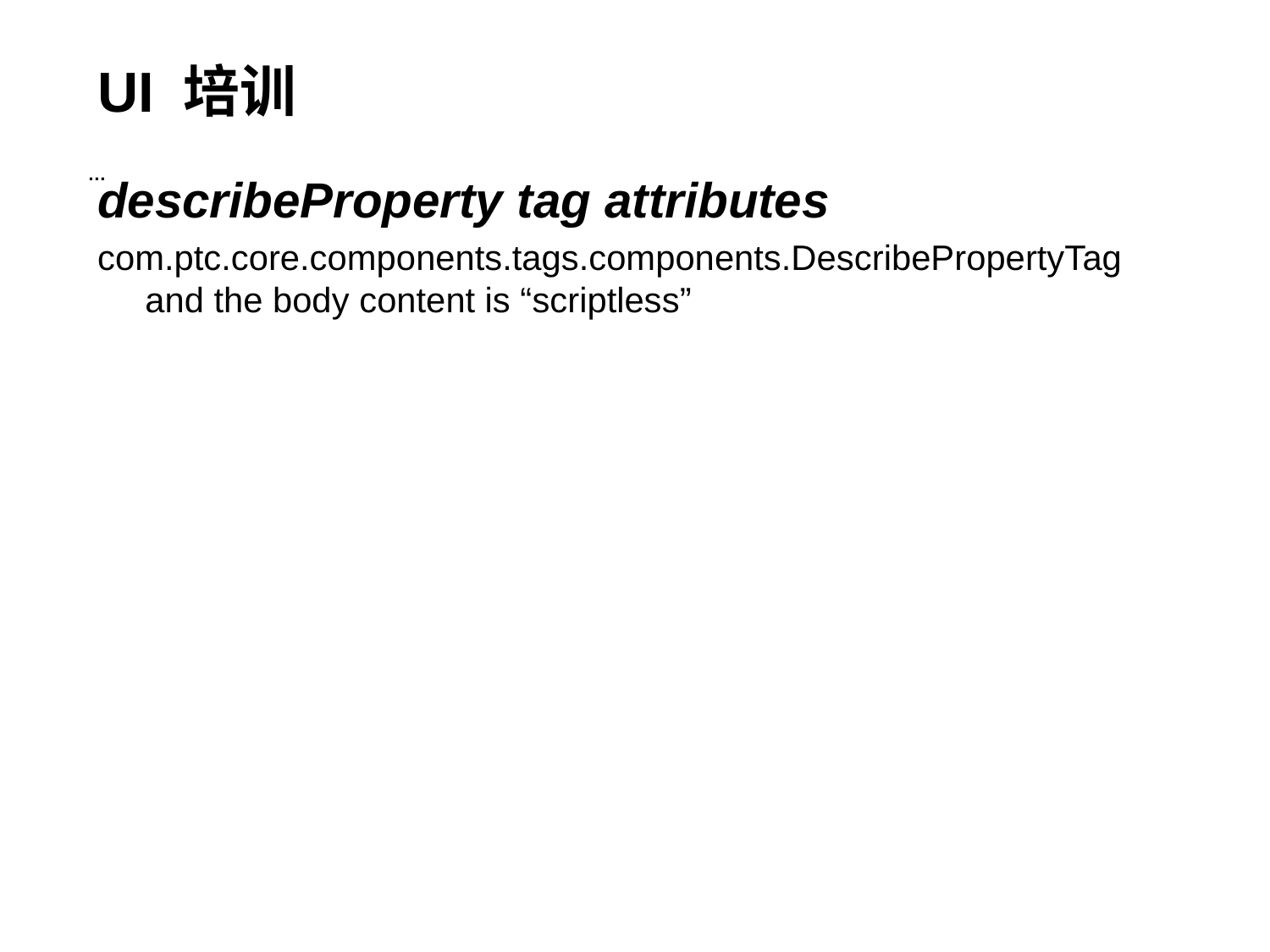

# UI 培训
…

describeProperty tag attributes
com.ptc.core.components.tags.components.DescribePropertyTag and the body content is “scriptless”